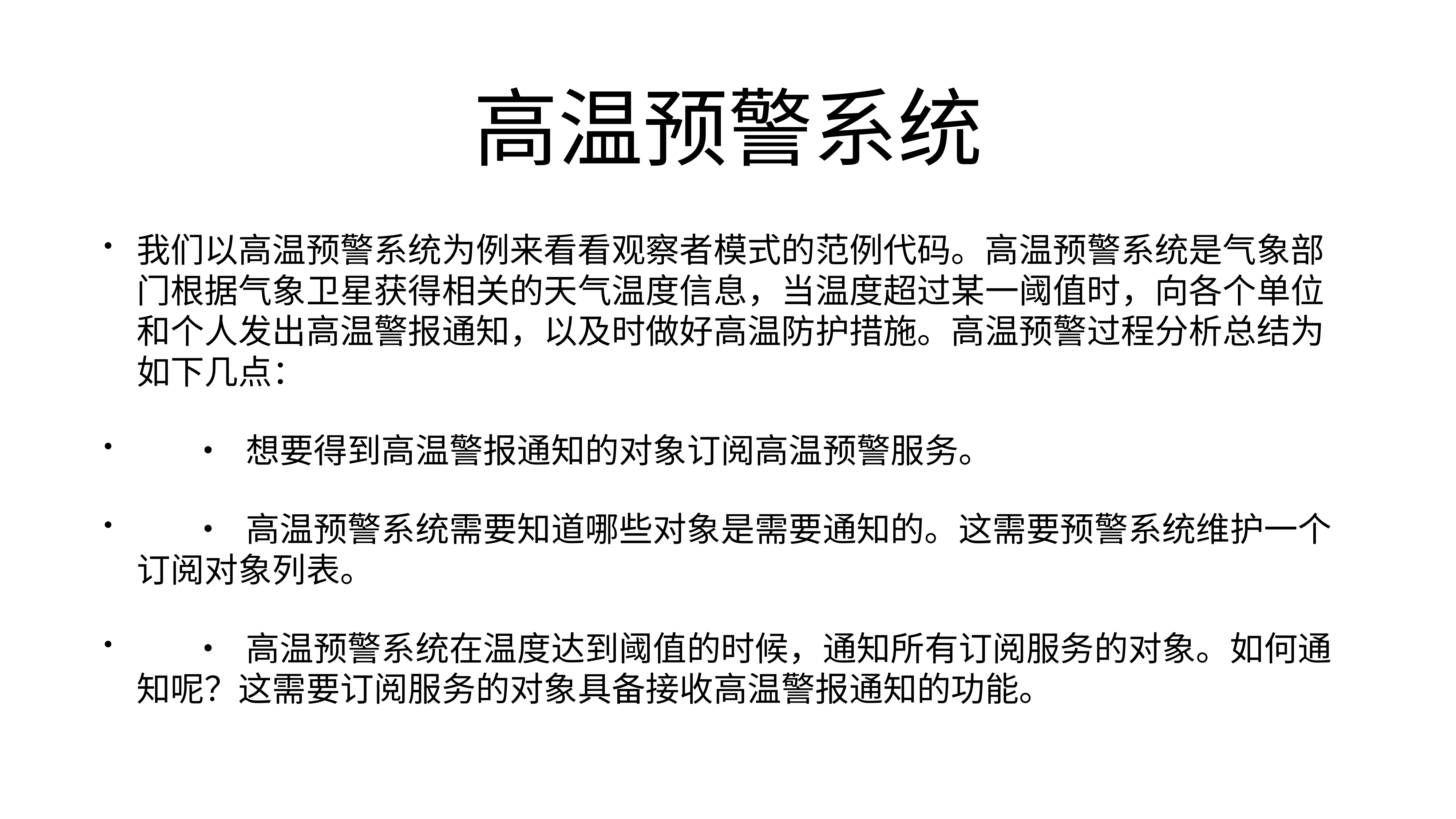

# 高温预警系统
我们以高温预警系统为例来看看观察者模式的范例代码。高温预警系统是气象部门根据气象卫星获得相关的天气温度信息，当温度超过某一阈值时，向各个单位和个人发出高温警报通知，以及时做好高温防护措施。高温预警过程分析总结为如下几点：
	•	想要得到高温警报通知的对象订阅高温预警服务。
	•	高温预警系统需要知道哪些对象是需要通知的。这需要预警系统维护一个订阅对象列表。
	•	高温预警系统在温度达到阈值的时候，通知所有订阅服务的对象。如何通知呢？这需要订阅服务的对象具备接收高温警报通知的功能。